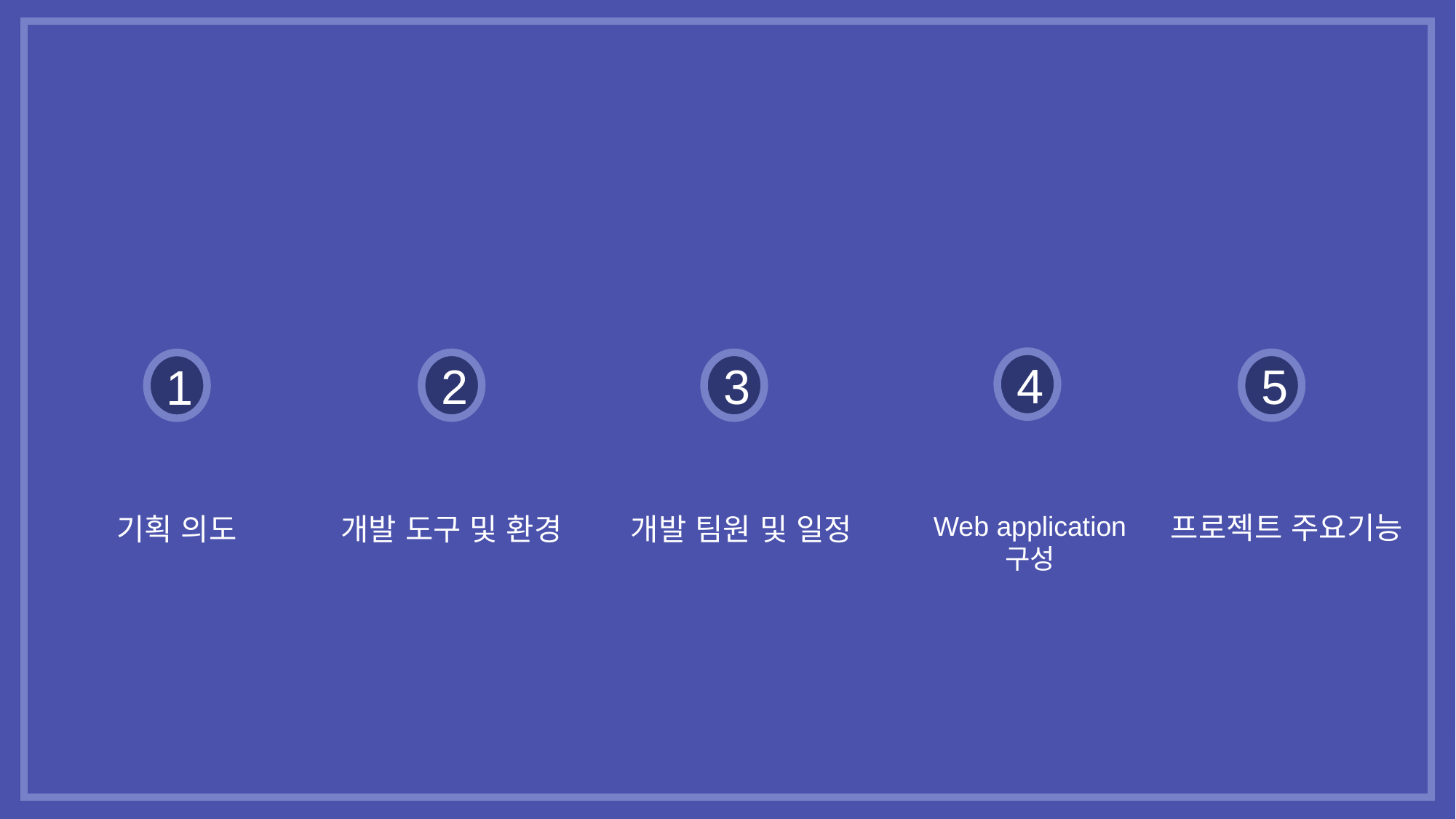

목차
4
Part 4
2
Part 2
5
Part 5
3
Part 3
1
Part 1
프로젝트 주요기능
Web application 구성
기획 의도

개발 팀원 및 일정
개발 도구 및 환경